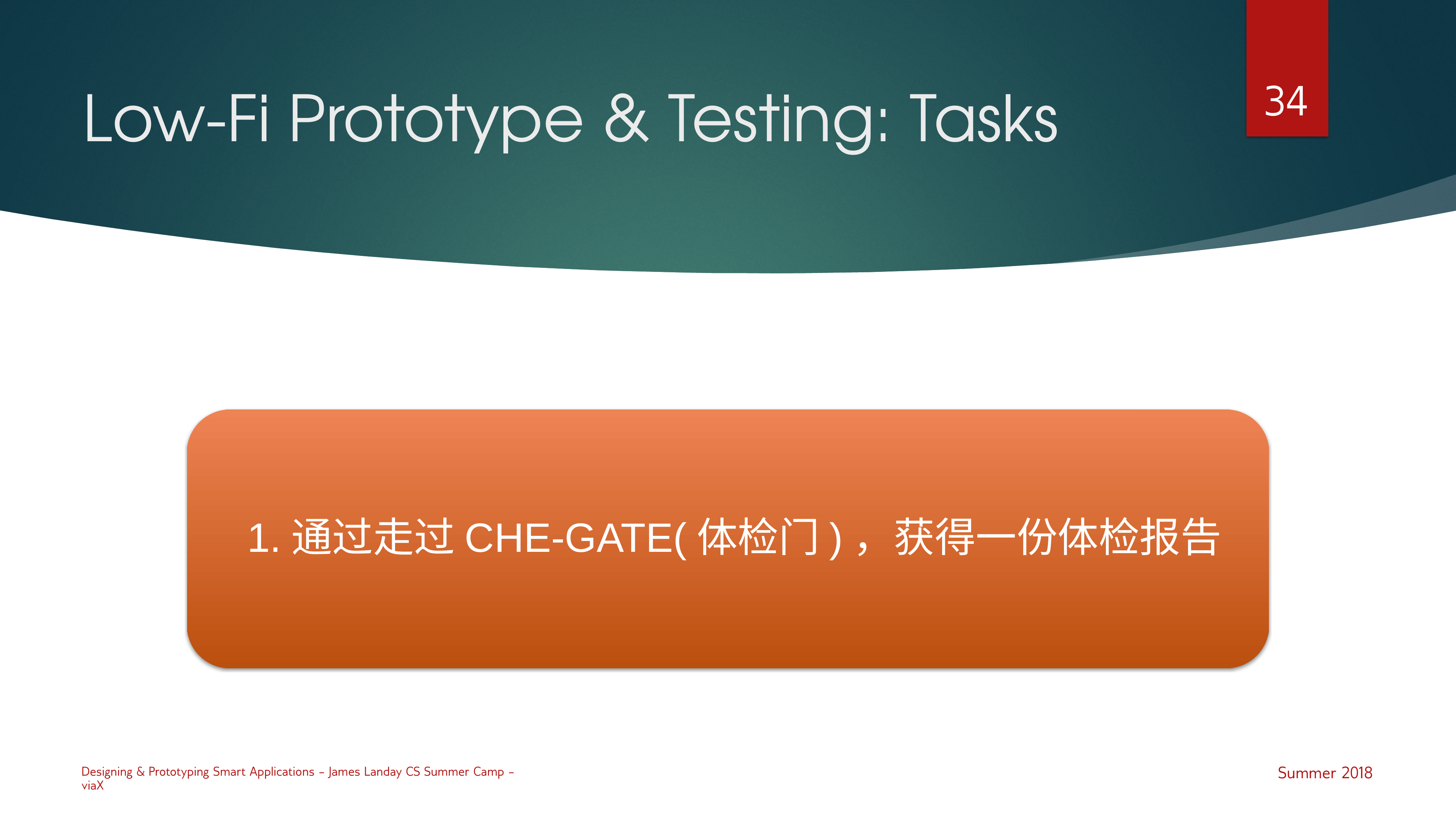

34
# Low-Fi Prototype & Testing: Tasks

1.通过走过CHE-GATE(体检门)，获得一份体检报告
Designing & Prototyping Smart Applications – James Landay CS Summer Camp – viaX
Summer 2018